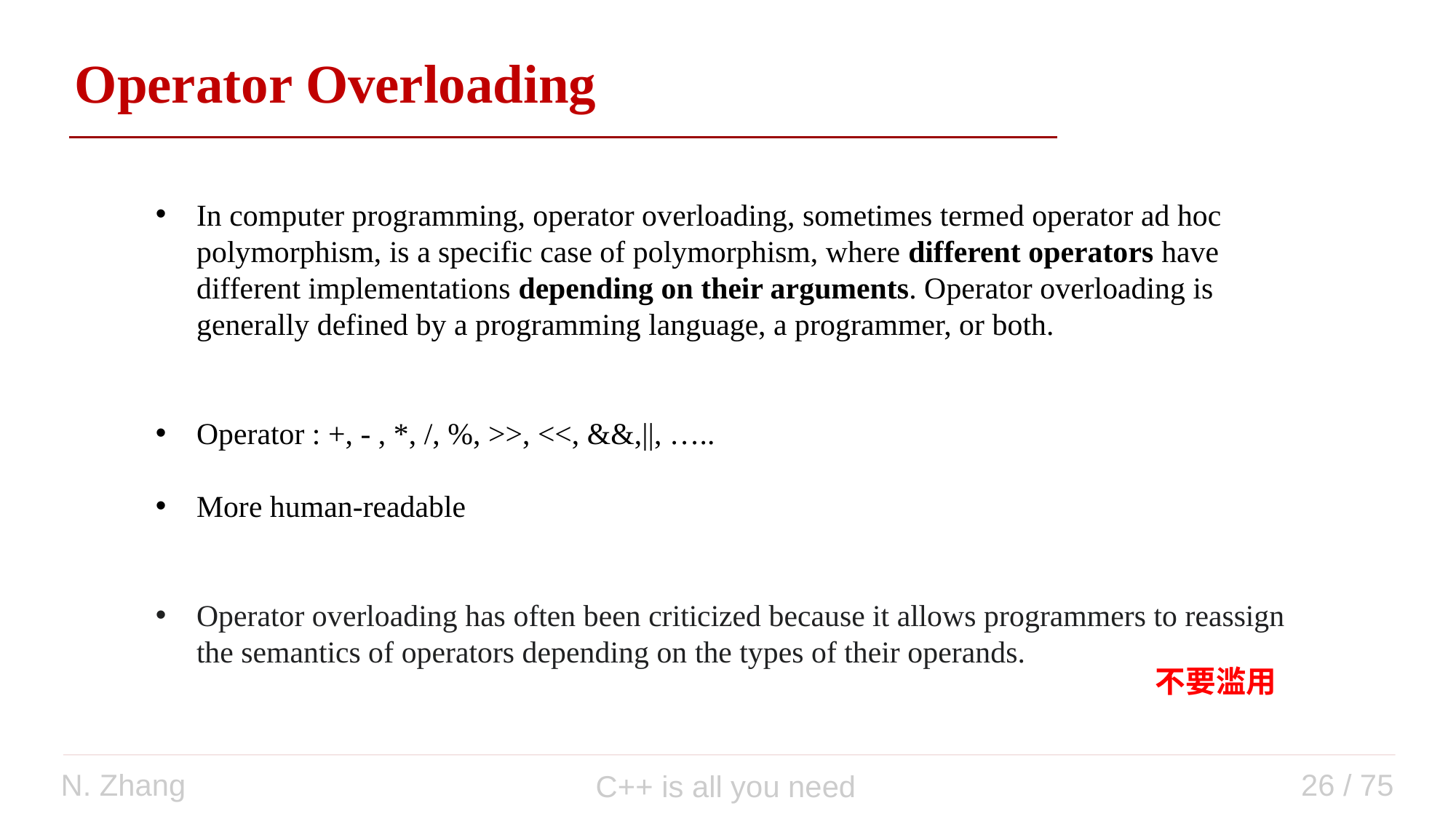

Operator Overloading
In computer programming, operator overloading, sometimes termed operator ad hoc polymorphism, is a specific case of polymorphism, where different operators have different implementations depending on their arguments. Operator overloading is generally defined by a programming language, a programmer, or both.

Operator : +, - , *, /, %, >>, <<, &&,||, …..

More human-readable

Operator overloading has often been criticized because it allows programmers to reassign the semantics of operators depending on the types of their operands.

不要滥用
N. Zhang
26 / 75
C++ is all you need